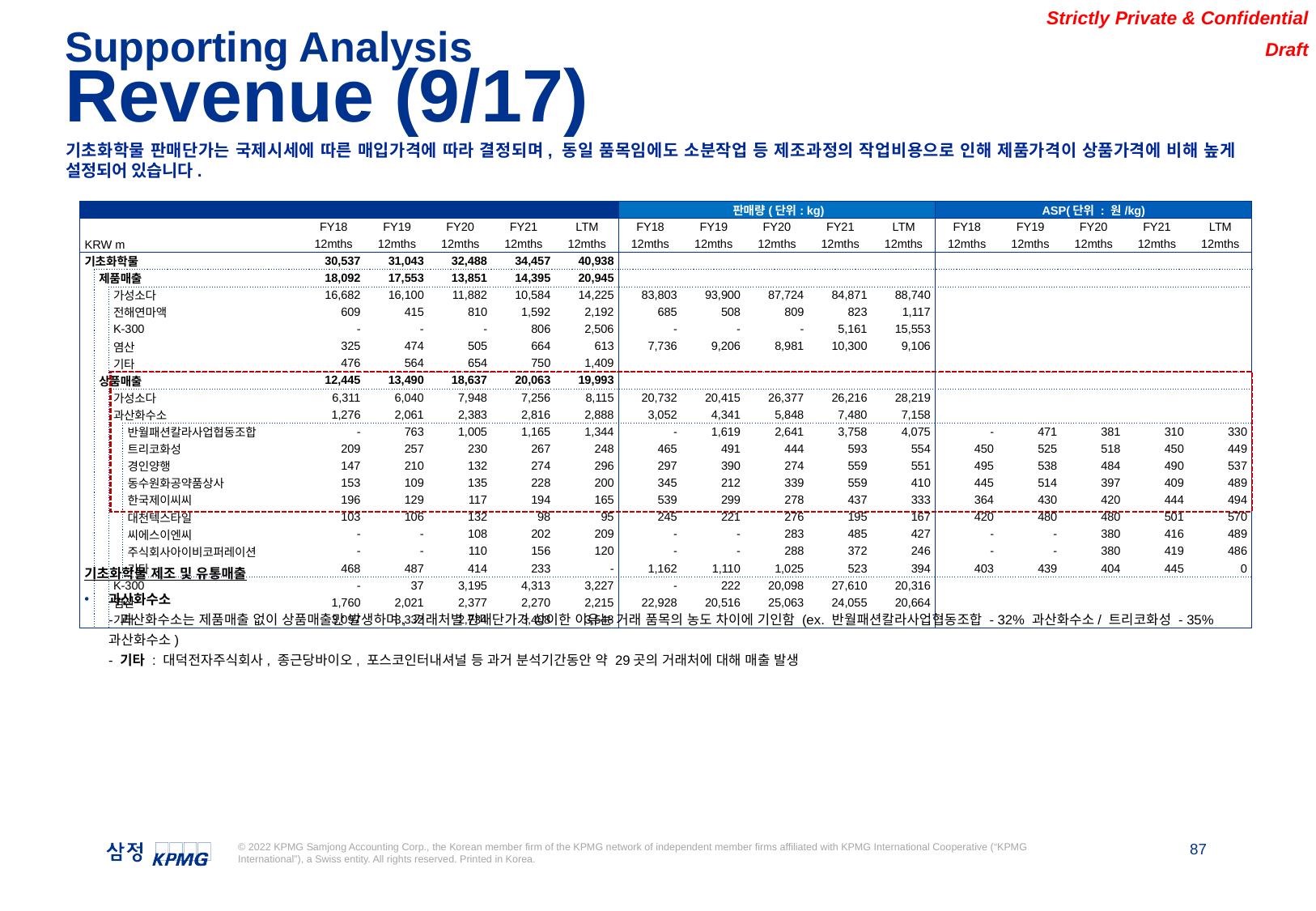

Supporting Analysis
Revenue (9/17)
기초화학물 판매단가는 국제시세에 따른 매입가격에 따라 결정되며, 동일 품목임에도 소분작업 등 제조과정의 작업비용으로 인해 제품가격이 상품가격에 비해 높게 설정되어 있습니다.
|  |  |  |  |  |  |  |  |  |  | 판매량(단위: kg) |  |  |  |  | ASP(단위 : 원/kg) |  |  |  |  |
| --- | --- | --- | --- | --- | --- | --- | --- | --- | --- | --- | --- | --- | --- | --- | --- | --- | --- | --- | --- |
|  |  |  |  |  | FY18 | FY19 | FY20 | FY21 | LTM | FY18 | FY19 | FY20 | FY21 | LTM | FY18 | FY19 | FY20 | FY21 | LTM |
| KRW m |  |  |  |  | 12mths | 12mths | 12mths | 12mths | 12mths | 12mths | 12mths | 12mths | 12mths | 12mths | 12mths | 12mths | 12mths | 12mths | 12mths |
| 기초화학물 |  |  |  |  | 30,537 | 31,043 | 32,488 | 34,457 | 40,938 |  |  |  |  |  |  |  |  |  |  |
|  | 제품매출 |  |  |  | 18,092 | 17,553 | 13,851 | 14,395 | 20,945 |  |  |  |  |  |  |  |  |  |  |
|  |  | 가성소다 |  |  | 16,682 | 16,100 | 11,882 | 10,584 | 14,225 | 83,803 | 93,900 | 87,724 | 84,871 | 88,740 |  |  |  |  |  |
|  |  | 전해연마액 |  |  | 609 | 415 | 810 | 1,592 | 2,192 | 685 | 508 | 809 | 823 | 1,117 |  |  |  |  |  |
|  |  | K-300 |  |  | - | - | - | 806 | 2,506 | - | - | - | 5,161 | 15,553 |  |  |  |  |  |
|  |  | 염산 |  |  | 325 | 474 | 505 | 664 | 613 | 7,736 | 9,206 | 8,981 | 10,300 | 9,106 |  |  |  |  |  |
|  |  | 기타 |  |  | 476 | 564 | 654 | 750 | 1,409 |  |  |  |  |  |  |  |  |  |  |
|  | 상품매출 |  |  |  | 12,445 | 13,490 | 18,637 | 20,063 | 19,993 |  |  |  |  |  |  |  |  |  |  |
|  |  | 가성소다 |  |  | 6,311 | 6,040 | 7,948 | 7,256 | 8,115 | 20,732 | 20,415 | 26,377 | 26,216 | 28,219 |  |  |  |  |  |
|  |  | 과산화수소 |  |  | 1,276 | 2,061 | 2,383 | 2,816 | 2,888 | 3,052 | 4,341 | 5,848 | 7,480 | 7,158 |  |  |  |  |  |
|  |  |  | 반월패션칼라사업협동조합 | 반월패션칼라사업협동조합 | - | 763 | 1,005 | 1,165 | 1,344 | - | 1,619 | 2,641 | 3,758 | 4,075 | - | 471 | 381 | 310 | 330 |
|  |  |  | 트리코화성 | 트리코화성(주) | 209 | 257 | 230 | 267 | 248 | 465 | 491 | 444 | 593 | 554 | 450 | 525 | 518 | 450 | 449 |
|  |  |  | 경인양행 | (주)경인양행 | 147 | 210 | 132 | 274 | 296 | 297 | 390 | 274 | 559 | 551 | 495 | 538 | 484 | 490 | 537 |
|  |  |  | 동수원화공약품상사 | 동수원화공약품상사 | 153 | 109 | 135 | 228 | 200 | 345 | 212 | 339 | 559 | 410 | 445 | 514 | 397 | 409 | 489 |
|  |  |  | 한국제이씨씨 | 한국제이씨씨(주) | 196 | 129 | 117 | 194 | 165 | 539 | 299 | 278 | 437 | 333 | 364 | 430 | 420 | 444 | 494 |
|  |  |  | 대천텍스타일 | (주)대천텍스타일 | 103 | 106 | 132 | 98 | 95 | 245 | 221 | 276 | 195 | 167 | 420 | 480 | 480 | 501 | 570 |
|  |  |  | 씨에스이엔씨 | (주)씨에스이엔씨 | - | - | 108 | 202 | 209 | - | - | 283 | 485 | 427 | - | - | 380 | 416 | 489 |
|  |  |  | 주식회사아이비코퍼레이션 | 주식회사아이비코퍼레이션 | - | - | 110 | 156 | 120 | - | - | 288 | 372 | 246 | - | - | 380 | 419 | 486 |
|  |  |  | 기타 | 기타 | 468 | 487 | 414 | 233 | - | 1,162 | 1,110 | 1,025 | 523 | 394 | 403 | 439 | 404 | 445 | 0 |
|  |  | K-300 |  |  | - | 37 | 3,195 | 4,313 | 3,227 | - | 222 | 20,098 | 27,610 | 20,316 |  |  |  |  |  |
|  |  | 염산 |  |  | 1,760 | 2,021 | 2,377 | 2,270 | 2,215 | 22,928 | 20,516 | 25,063 | 24,055 | 20,664 |  |  |  |  |  |
|  |  | 기타 |  |  | 3,097 | 3,332 | 2,734 | 3,408 | 3,548 |  |  |  |  |  |  |  |  |  |  |

기초화학물 제조 및 유통매출
과산화수소
- 과산화수소는 제품매출 없이 상품매출만 발생하며, 거래처별 판매단가가 상이한 이유는 거래 품목의 농도 차이에 기인함 (ex. 반월패션칼라사업협동조합 - 32% 과산화수소/ 트리코화성 - 35% 과산화수소)
- 기타 : 대덕전자주식회사, 종근당바이오, 포스코인터내셔널 등 과거 분석기간동안 약 29곳의 거래처에 대해 매출 발생